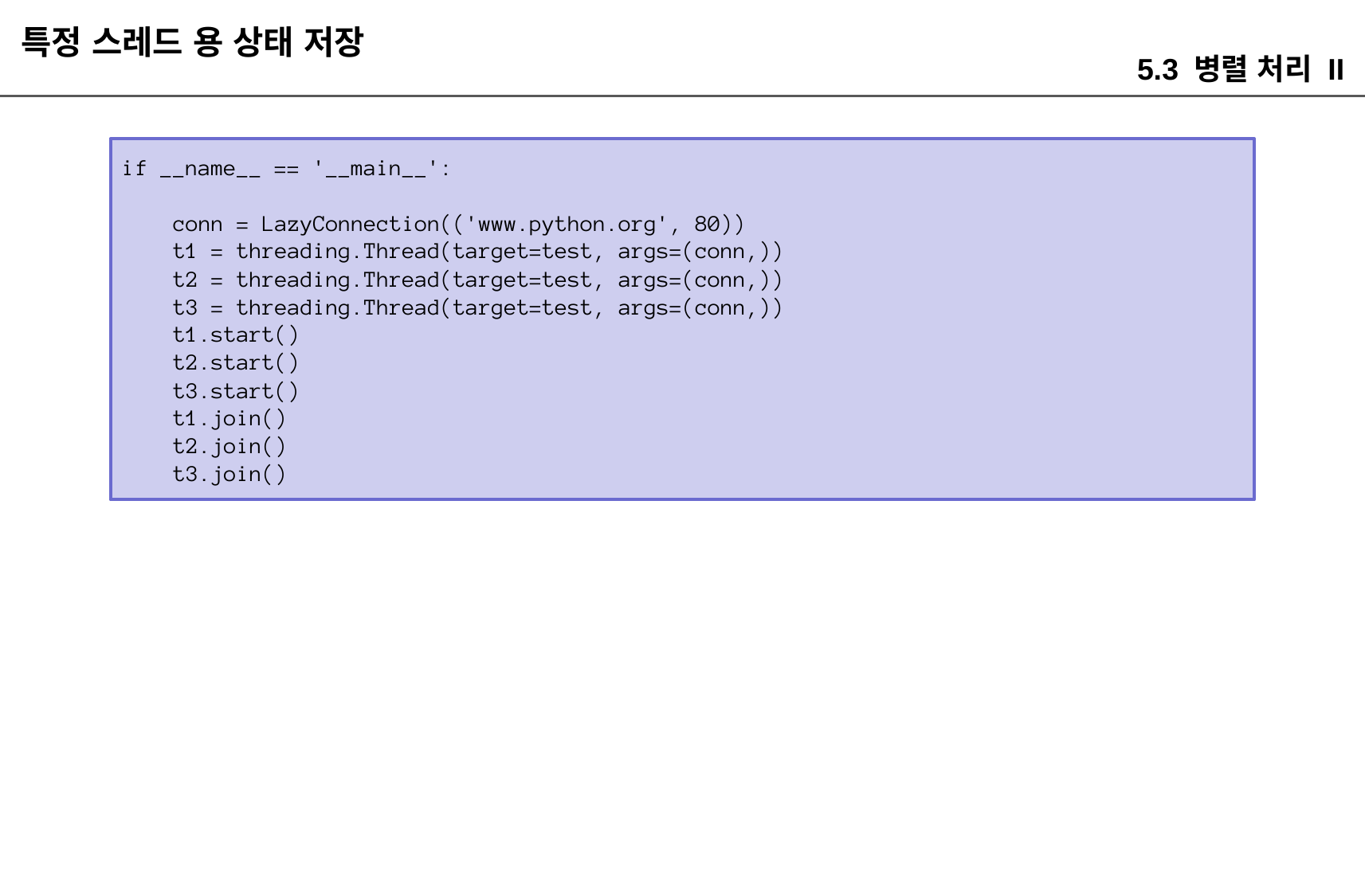

특정 스레드 용 상태 저장
5.3 병렬 처리 II
if __name__ == '__main__':

    conn = LazyConnection(('www.python.org', 80))
    t1 = threading.Thread(target=test, args=(conn,))
    t2 = threading.Thread(target=test, args=(conn,))
    t3 = threading.Thread(target=test, args=(conn,))
    t1.start()
    t2.start()
    t3.start()
    t1.join()
    t2.join()
    t3.join()